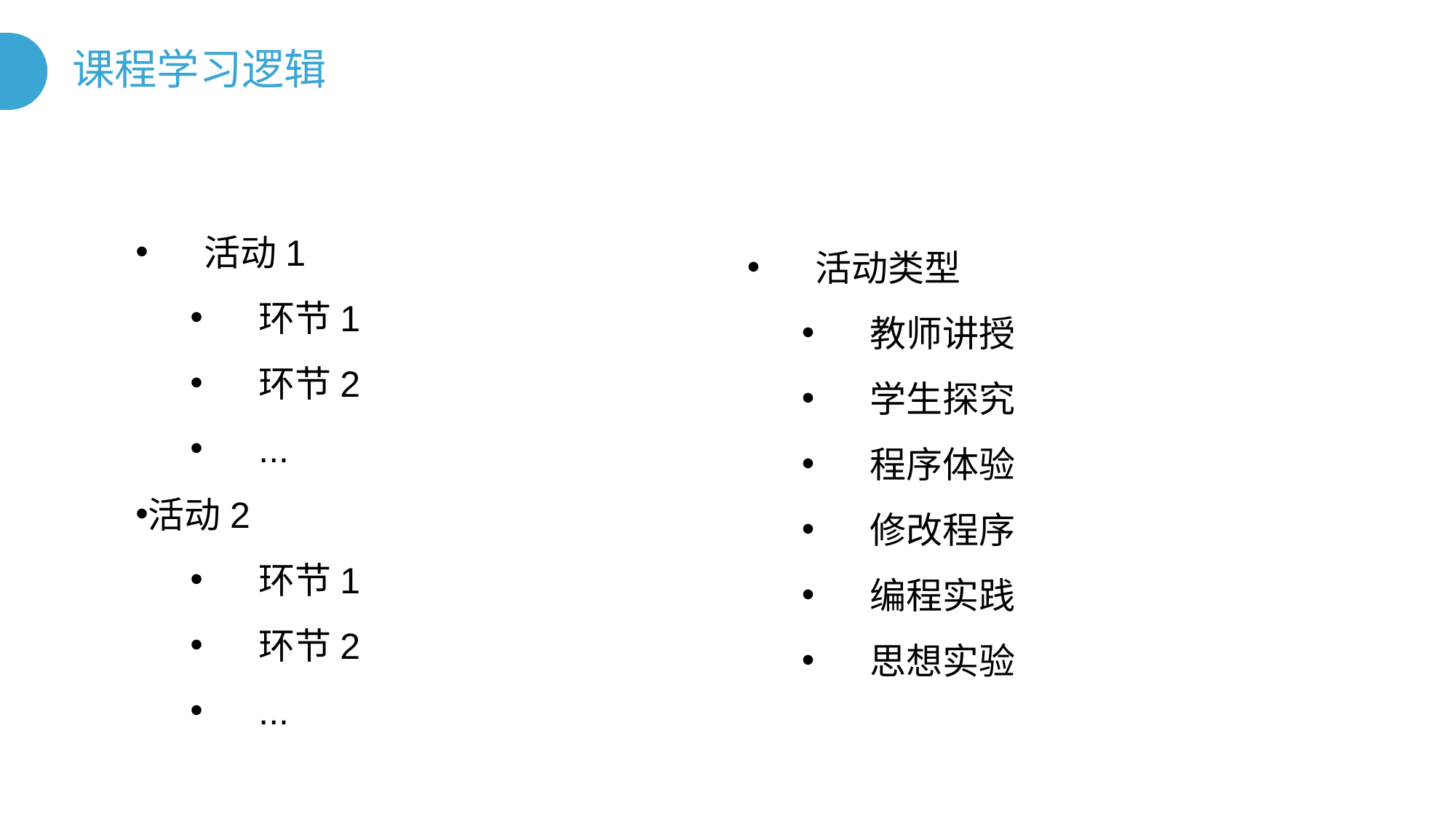

# 课程学习逻辑
活动1
环节1
环节2
...
活动2
环节1
环节2
...

活动类型
教师讲授
学生探究
程序体验
修改程序
编程实践
思想实验